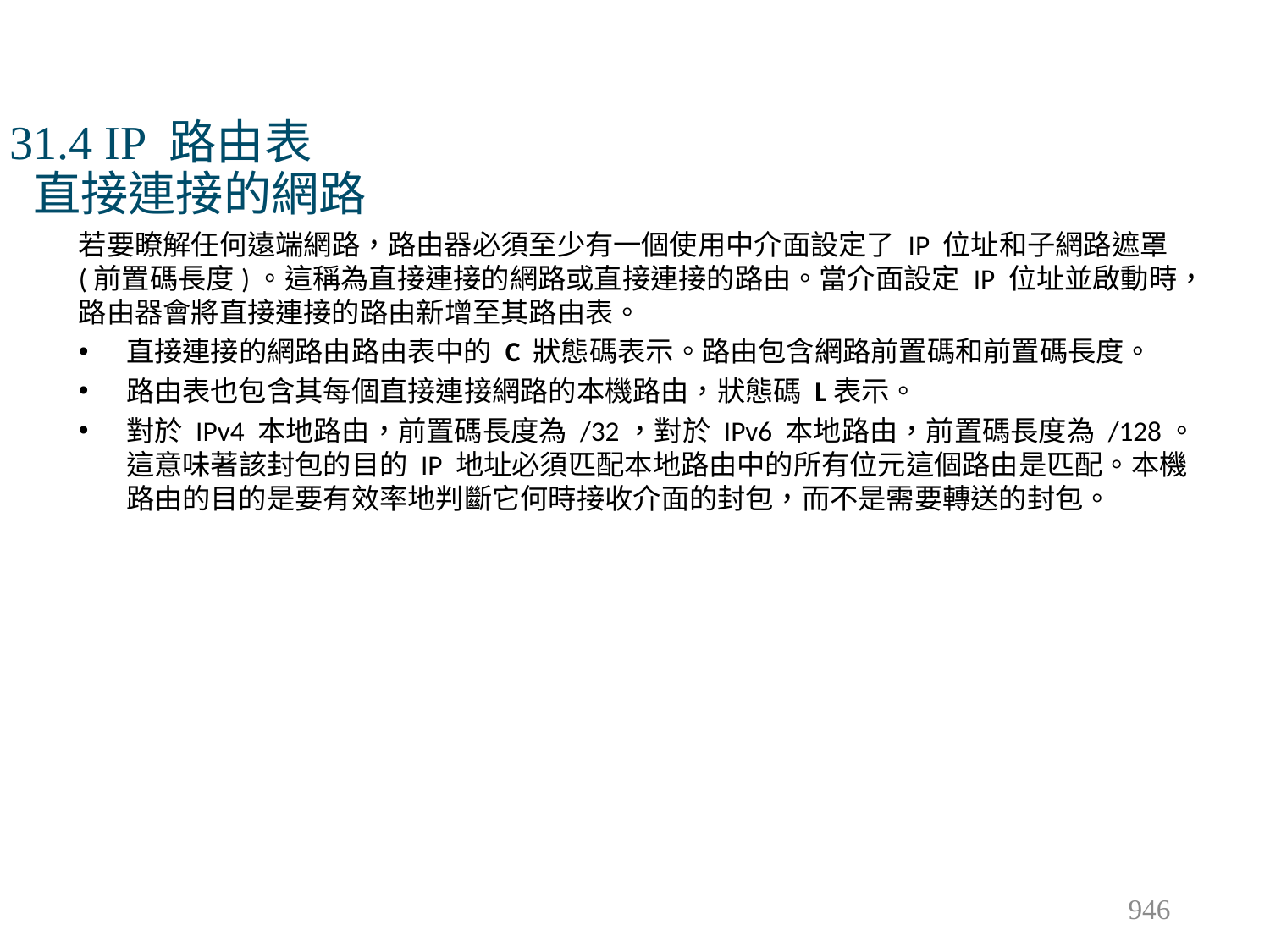

# 31.4 IP 路由表 直接連接的網路
若要瞭解任何遠端網路，路由器必須至少有一個使用中介面設定了 IP 位址和子網路遮罩 (前置碼長度)。這稱為直接連接的網路或直接連接的路由。當介面設定 IP 位址並啟動時，路由器會將直接連接的路由新增至其路由表。
直接連接的網路由路由表中的 C 狀態碼表示。路由包含網路前置碼和前置碼長度。
路由表也包含其每個直接連接網路的本機路由，狀態碼 L表示。
對於 IPv4 本地路由，前置碼長度為 /32，對於 IPv6 本地路由，前置碼長度為 /128。這意味著該封包的目的 IP 地址必須匹配本地路由中的所有位元這個路由是匹配。本機路由的目的是要有效率地判斷它何時接收介面的封包，而不是需要轉送的封包。
946